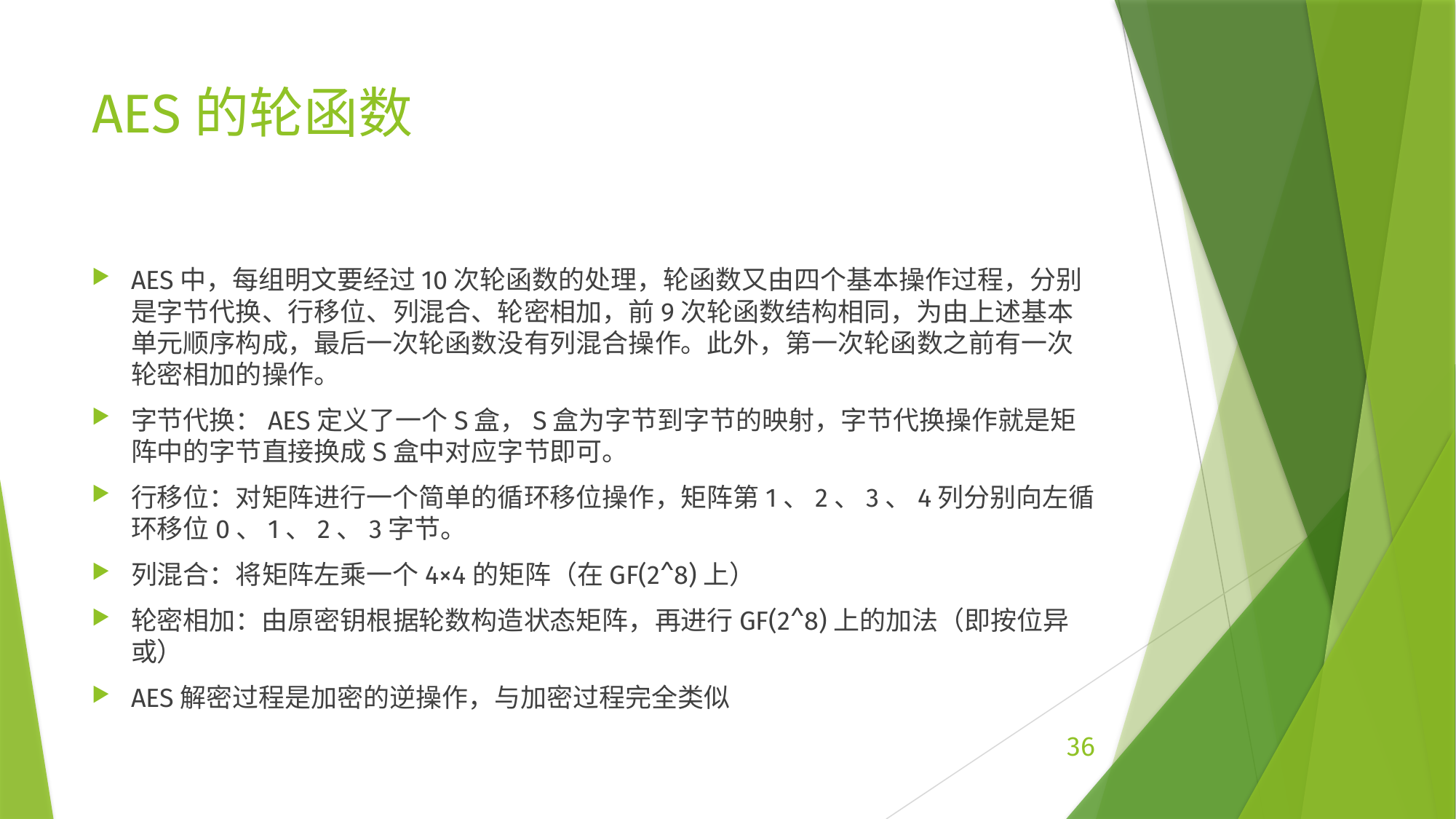

# AES的轮函数
AES中，每组明文要经过10次轮函数的处理，轮函数又由四个基本操作过程，分别是字节代换、行移位、列混合、轮密相加，前9次轮函数结构相同，为由上述基本单元顺序构成，最后一次轮函数没有列混合操作。此外，第一次轮函数之前有一次轮密相加的操作。
字节代换：AES定义了一个S盒，S盒为字节到字节的映射，字节代换操作就是矩阵中的字节直接换成S盒中对应字节即可。
行移位：对矩阵进行一个简单的循环移位操作，矩阵第1、2、3、4列分别向左循环移位0、1、2、3字节。
列混合：将矩阵左乘一个4×4的矩阵（在GF(2^8)上）
轮密相加：由原密钥根据轮数构造状态矩阵，再进行GF(2^8)上的加法（即按位异或）
AES解密过程是加密的逆操作，与加密过程完全类似
36